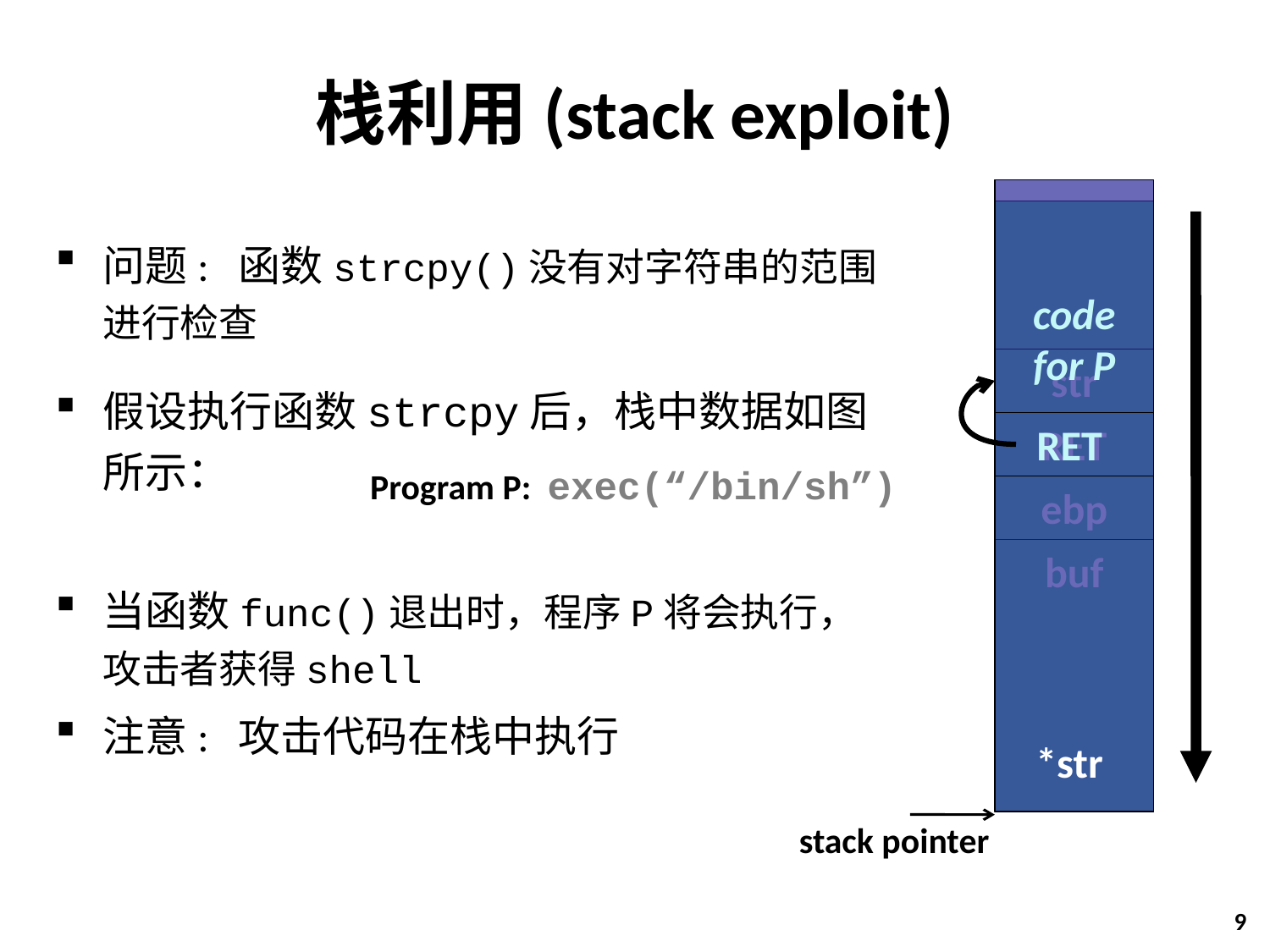

# 栈利用(stack exploit)

code for P

问题:  函数strcpy()没有对字符串的范围进行检查
假设执行函数strcpy后，栈中数据如图所示：

当函数func()退出时，程序P将会执行，攻击者获得shell
注意:  攻击代码在栈中执行
str
RET
RET
Program P:  exec(“/bin/sh”)
ebp

*str
buf
stack pointer
9